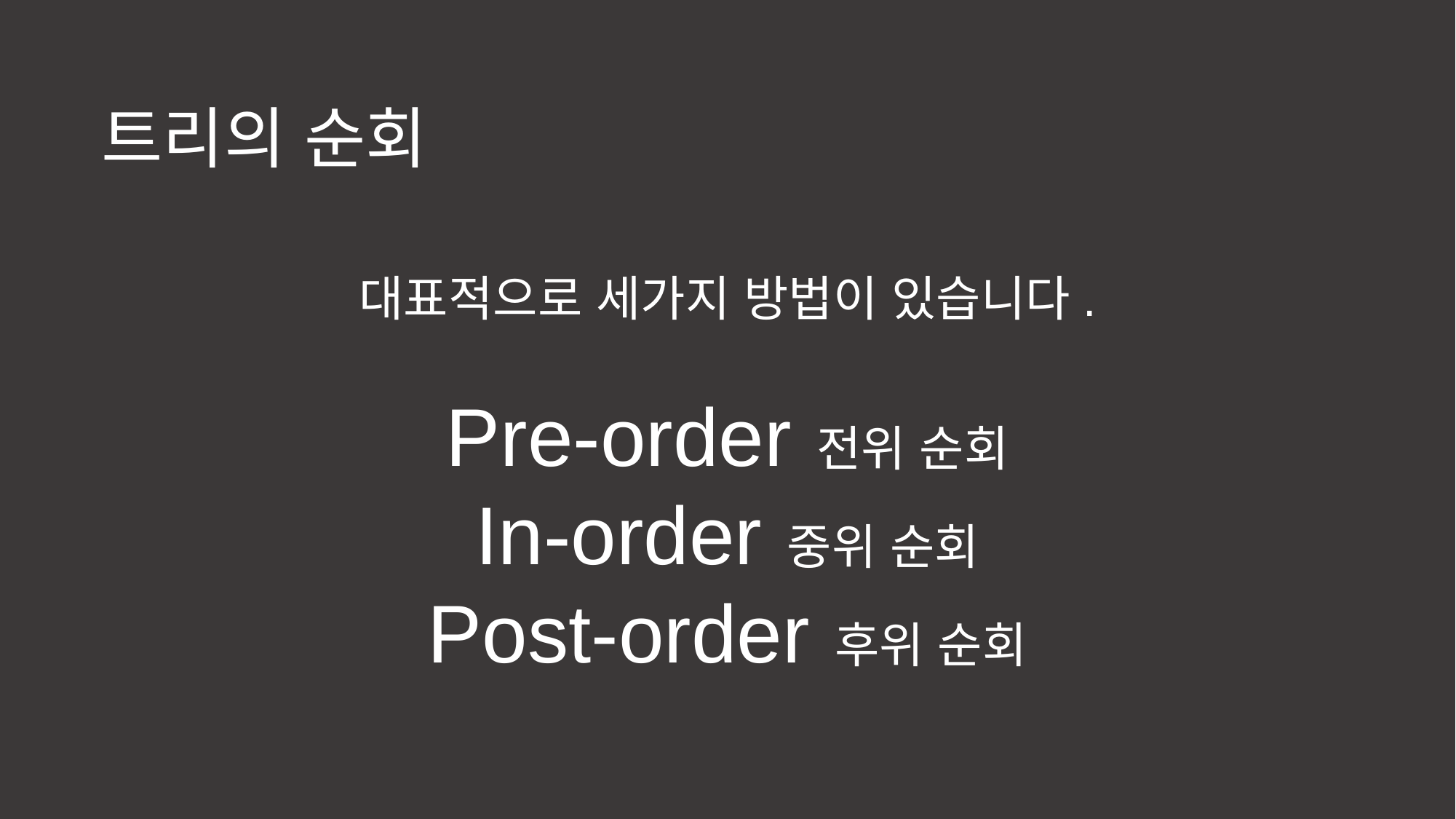

트리의 순회
대표적으로 세가지 방법이 있습니다.

Pre-order 전위 순회
In-order 중위 순회
Post-order 후위 순회